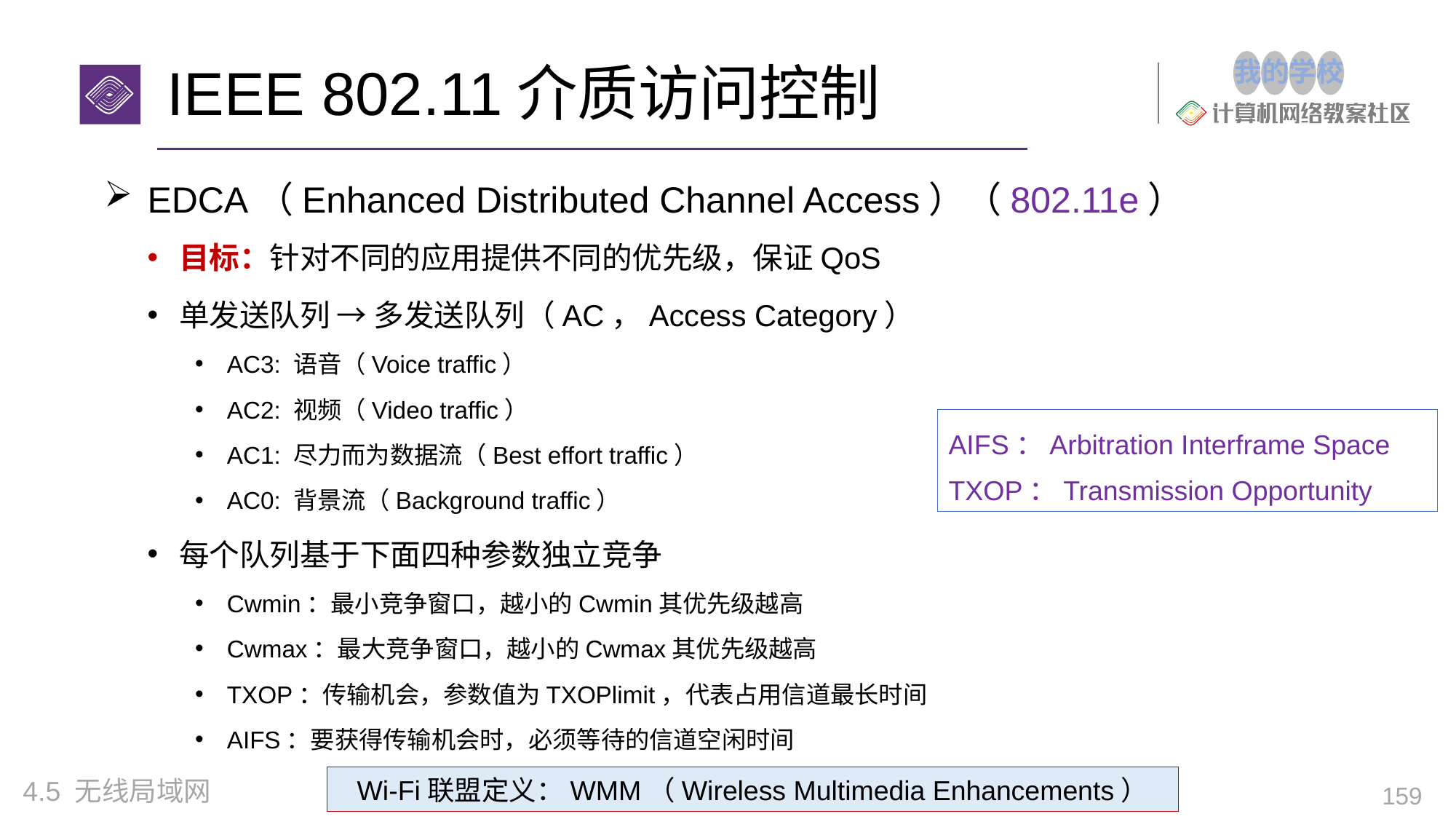

# IEEE 802.11介质访问控制
EDCA（Enhanced Distributed Channel Access）（802.11e）
目标：针对不同的应用提供不同的优先级，保证QoS
单发送队列 → 多发送队列（AC，Access Category）
AC3: 语音（Voice traffic）
AC2: 视频（Video traffic）
AC1: 尽力而为数据流（Best effort traffic）
AC0: 背景流（Background traffic）
每个队列基于下面四种参数独立竞争
Cwmin：最小竞争窗口，越小的Cwmin其优先级越高
Cwmax：最大竞争窗口，越小的Cwmax其优先级越高
TXOP：传输机会，参数值为TXOPlimit，代表占用信道最长时间
AIFS：要获得传输机会时，必须等待的信道空闲时间

AIFS：Arbitration Interframe Space
TXOP：Transmission Opportunity
Wi-Fi联盟定义：WMM（Wireless Multimedia Enhancements）
4.5 无线局域网
159